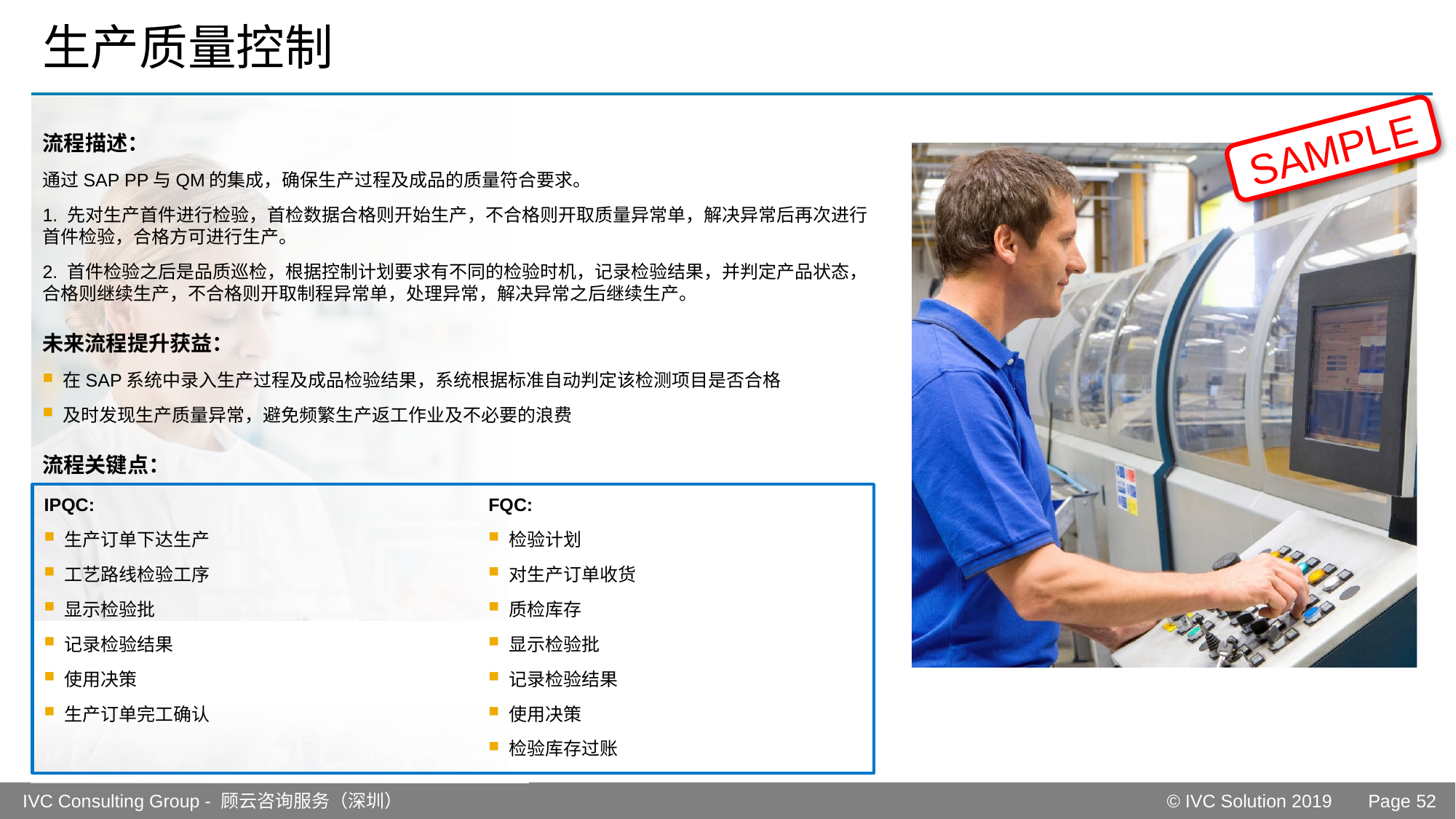

# 生产质量控制

流程描述：
通过SAP PP与QM的集成，确保生产过程及成品的质量符合要求。
1. 先对生产首件进行检验，首检数据合格则开始生产，不合格则开取质量异常单，解决异常后再次进行首件检验，合格方可进行生产。
2. 首件检验之后是品质巡检，根据控制计划要求有不同的检验时机，记录检验结果，并判定产品状态，合格则继续生产，不合格则开取制程异常单，处理异常，解决异常之后继续生产。
未来流程提升获益：
在SAP系统中录入生产过程及成品检验结果，系统根据标准自动判定该检测项目是否合格
及时发现生产质量异常，避免频繁生产返工作业及不必要的浪费
流程关键点：
SAMPLE

IPQC:
FQC:
生产订单下达生产
工艺路线检验工序
显示检验批
记录检验结果
使用决策
生产订单完工确认
检验计划
对生产订单收货
质检库存
显示检验批
记录检验结果
使用决策
检验库存过账